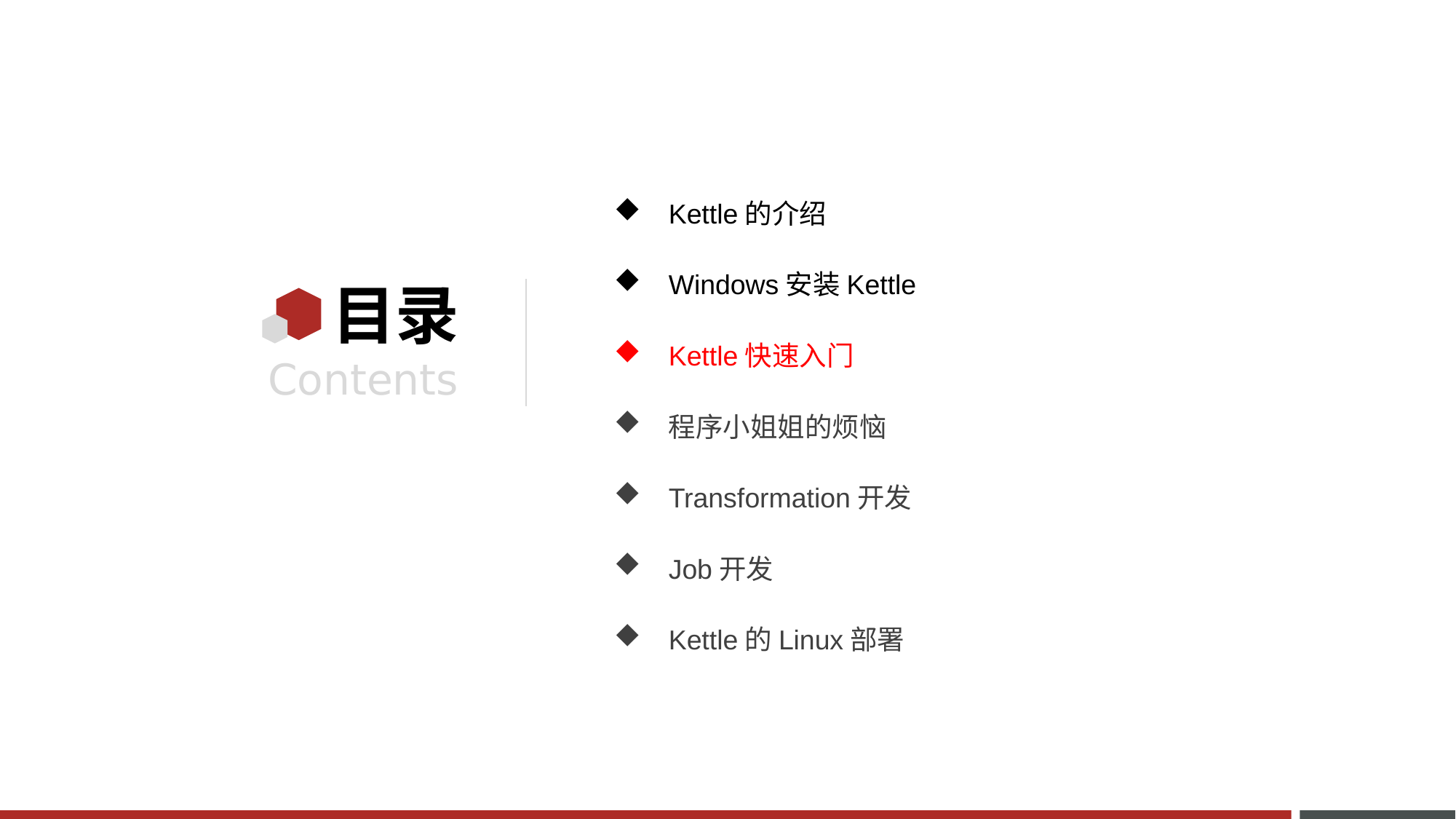

Kettle的介绍
Windows安装Kettle
Kettle快速入门
程序小姐姐的烦恼
Transformation开发
Job开发
Kettle的Linux部署